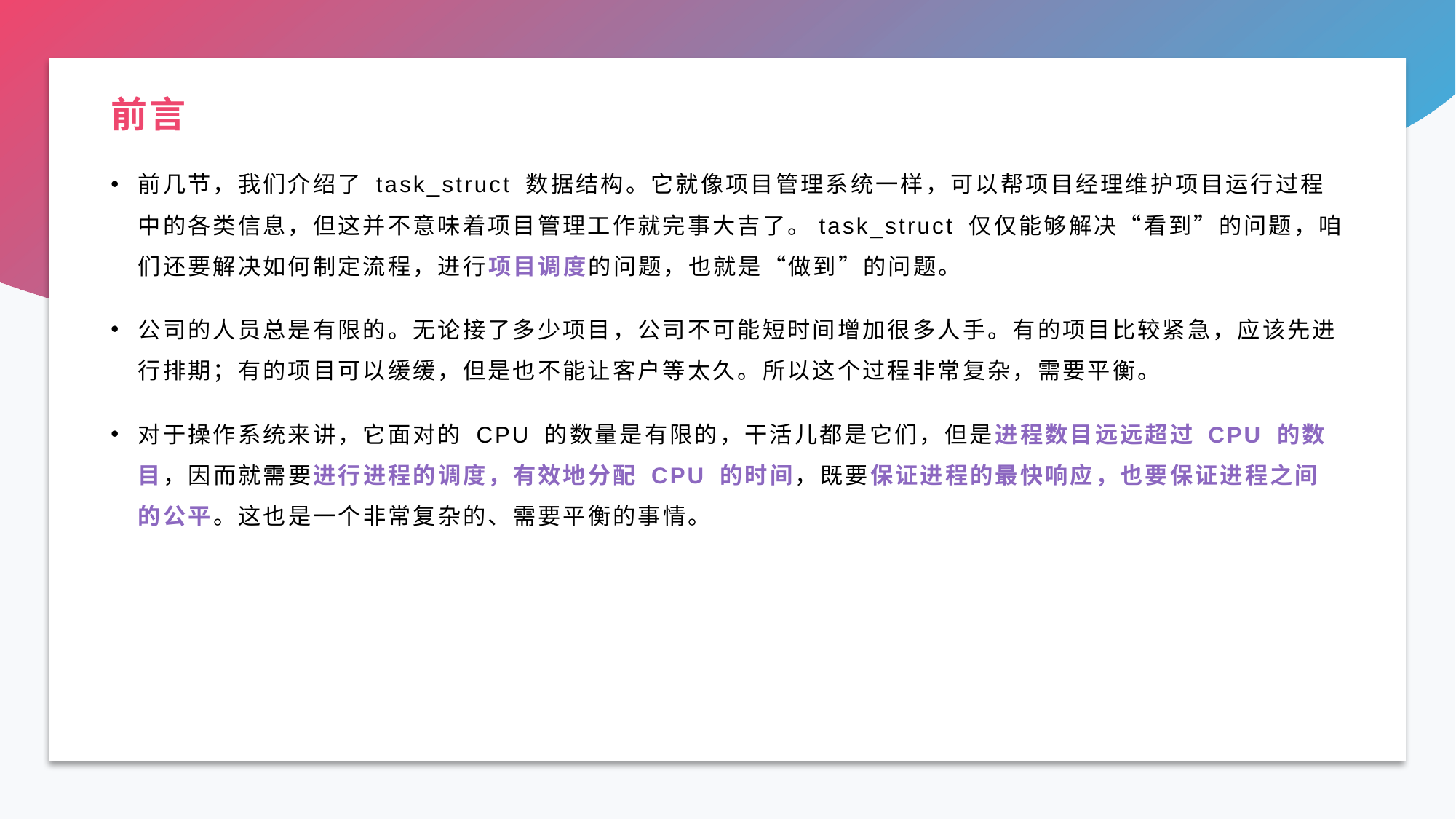

# 前言
前几节，我们介绍了 task_struct 数据结构。它就像项目管理系统一样，可以帮项目经理维护项目运行过程中的各类信息，但这并不意味着项目管理工作就完事大吉了。task_struct 仅仅能够解决“看到”的问题，咱们还要解决如何制定流程，进行项目调度的问题，也就是“做到”的问题。
公司的人员总是有限的。无论接了多少项目，公司不可能短时间增加很多人手。有的项目比较紧急，应该先进行排期；有的项目可以缓缓，但是也不能让客户等太久。所以这个过程非常复杂，需要平衡。
对于操作系统来讲，它面对的 CPU 的数量是有限的，干活儿都是它们，但是进程数目远远超过 CPU 的数目，因而就需要进行进程的调度，有效地分配 CPU 的时间，既要保证进程的最快响应，也要保证进程之间的公平。这也是一个非常复杂的、需要平衡的事情。